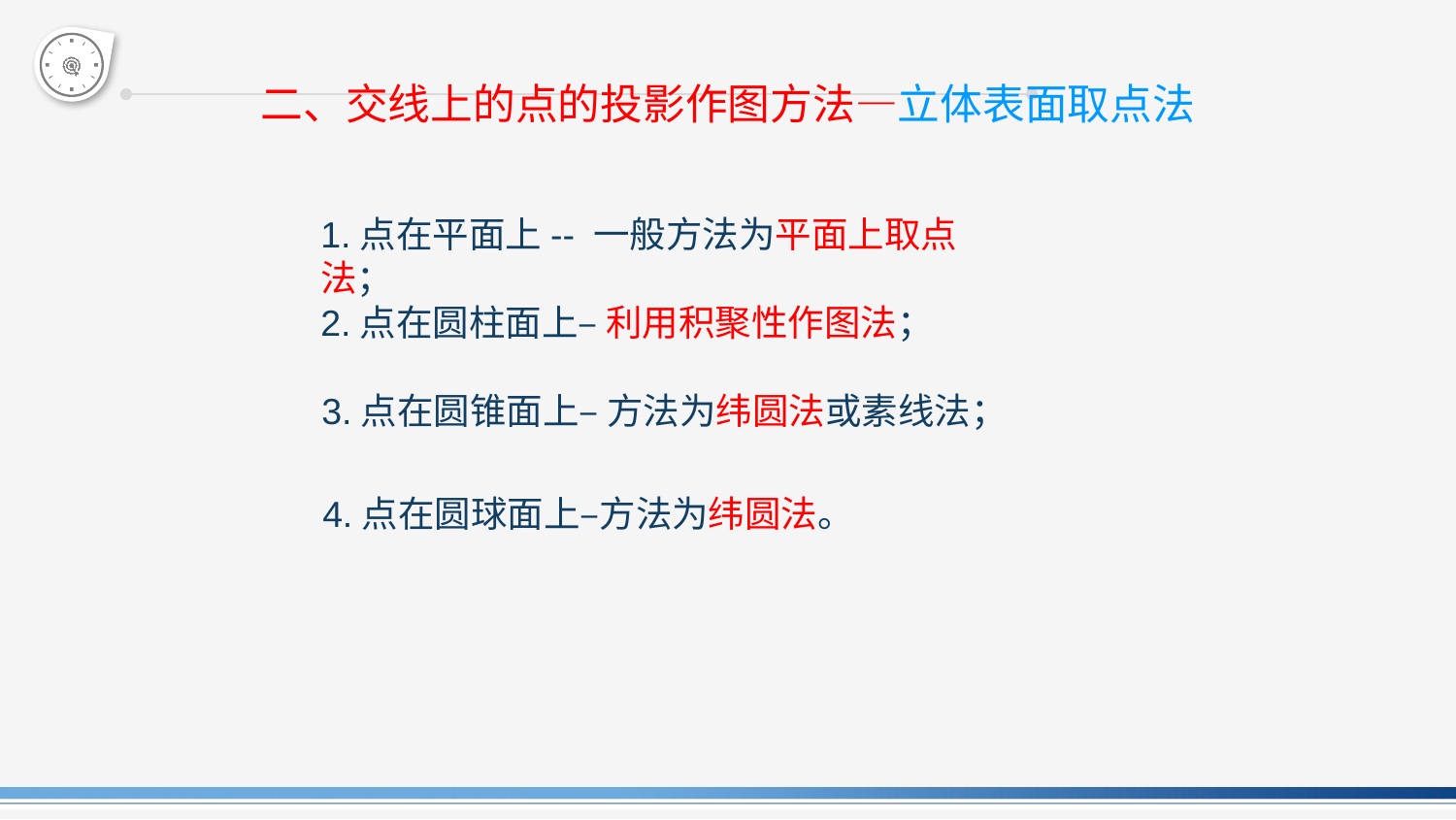

二、交线上的点的投影作图方法—立体表面取点法
1.点在平面上-- 一般方法为平面上取点法；
2.点在圆柱面上– 利用积聚性作图法；
3.点在圆锥面上– 方法为纬圆法或素线法；
4.点在圆球面上–方法为纬圆法。